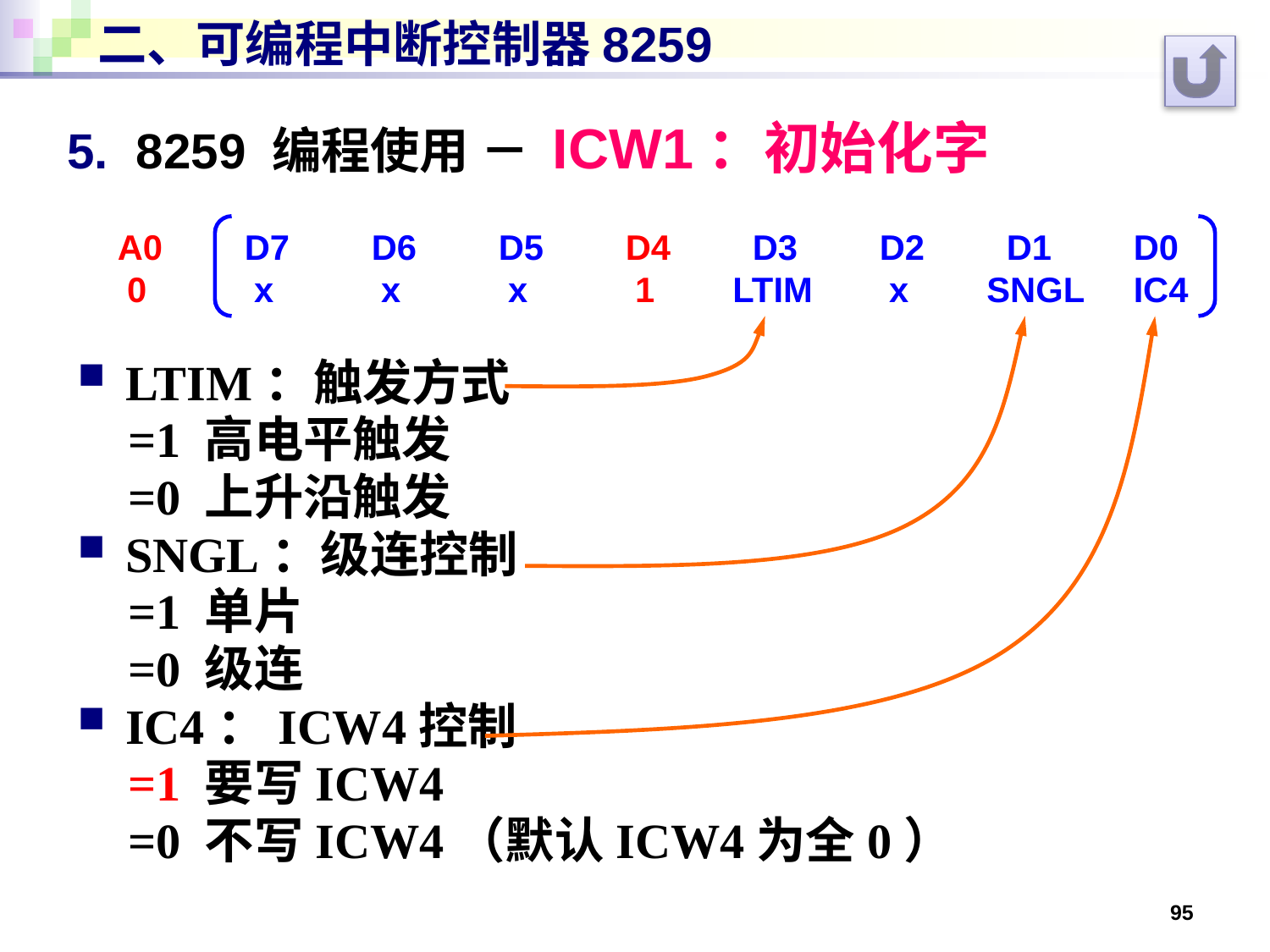

# 二、可编程中断控制器8259

5.  8259 编程使用 － ICW1：初始化字
A0   	D7	D6     	D5     	D4   	D3  	D2   	D1   	D0
 0	 x      	 x 	 x 	 1        LTIM 	 x        SNGL 	IC4

LTIM：触发方式
=1 高电平触发
=0 上升沿触发
SNGL：级连控制
=1 单片
=0 级连
IC4：ICW4控制
=1 要写ICW4
=0 不写ICW4（默认ICW4为全0）
95